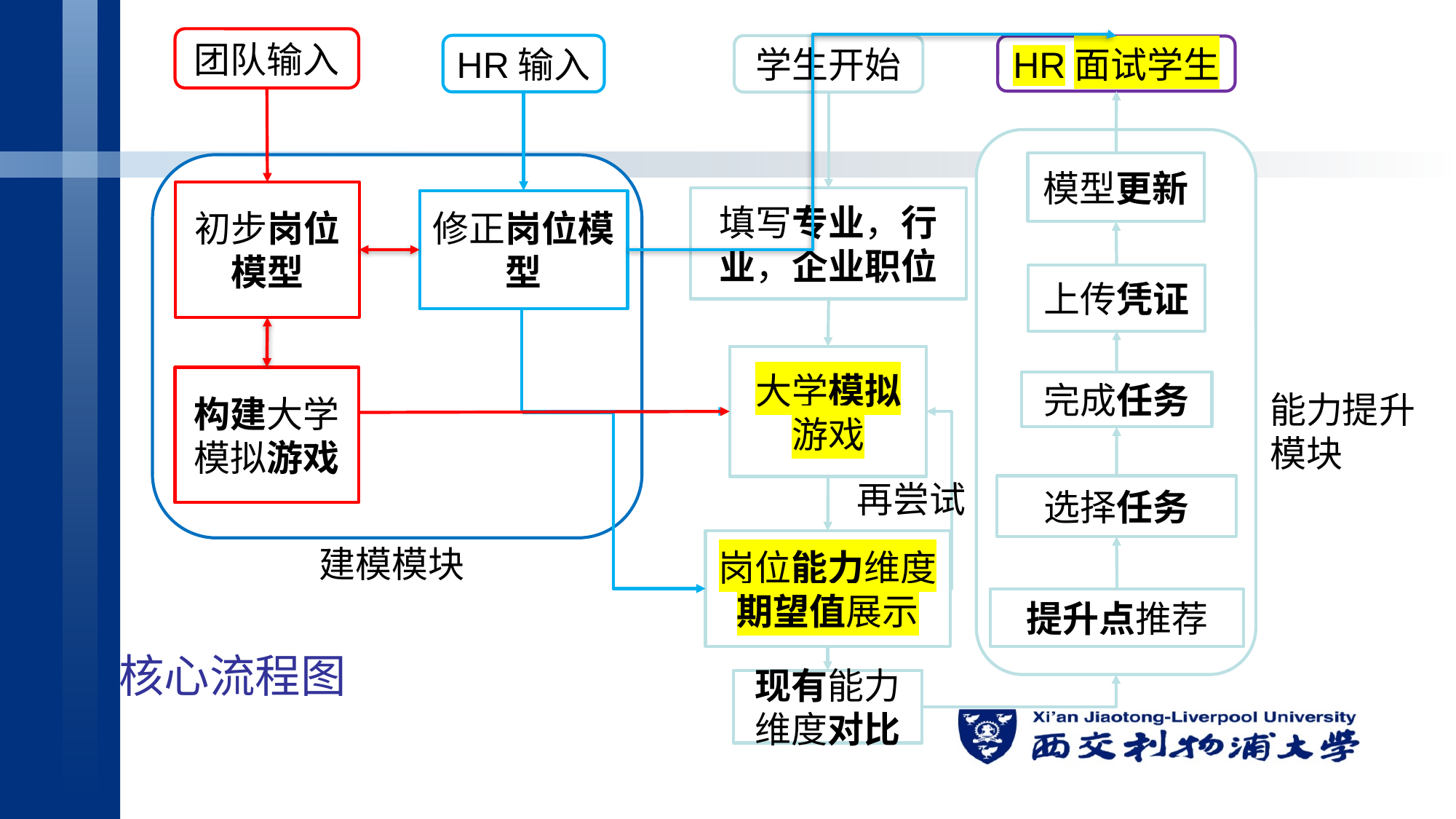

团队输入
HR输入
学生开始
HR面试学生

模型更新

初步岗位模型
填写专业，行业，企业职位
修正岗位模型
上传凭证
大学模拟游戏
构建大学模拟游戏
完成任务
能力提升
模块
再尝试
选择任务
岗位能力维度期望值展示
建模模块
# 核心流程图
提升点推荐
现有能力维度对比